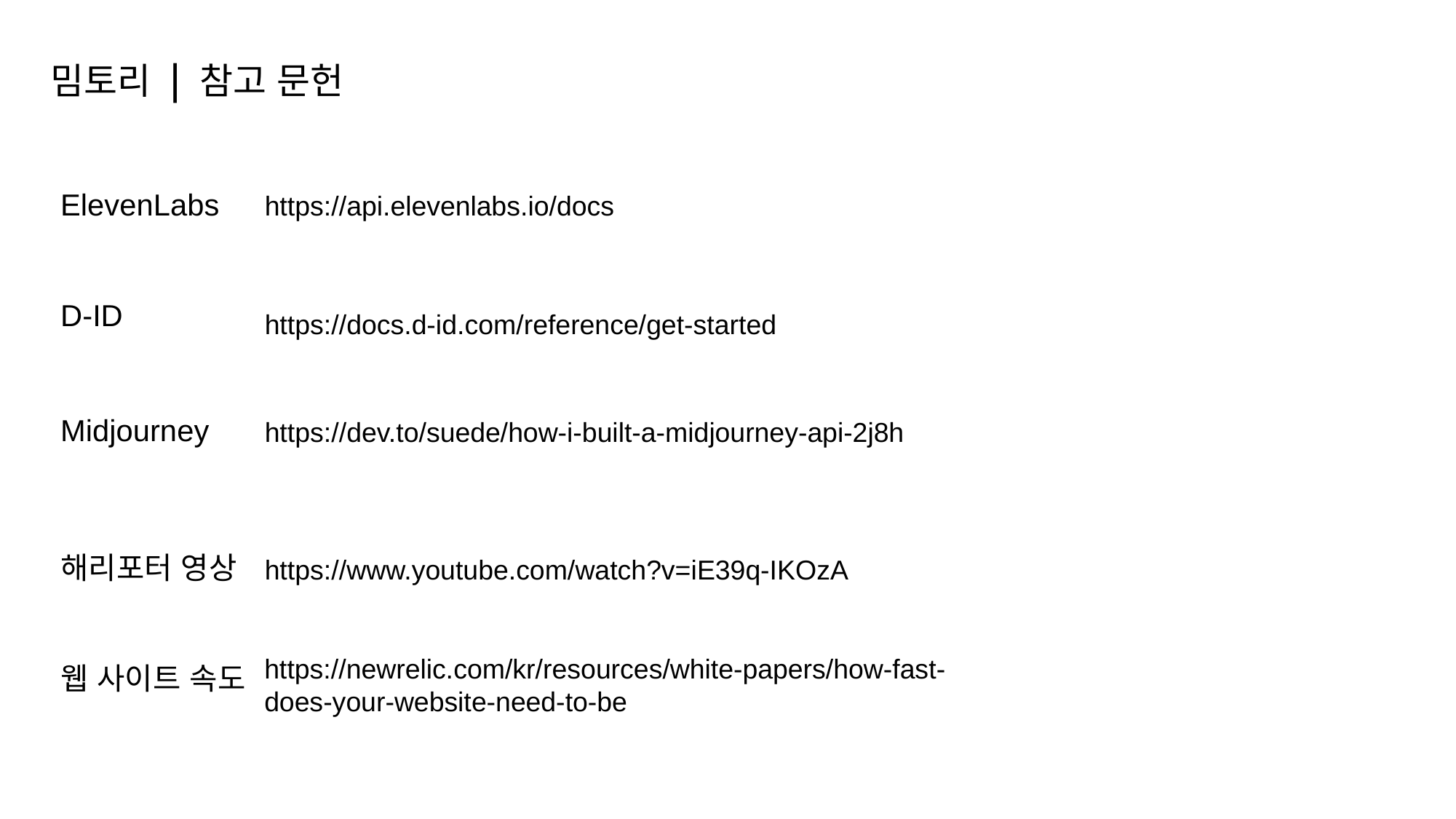

밈토리 | 참고 문헌
ElevenLabs
https://api.elevenlabs.io/docs
D-ID
https://docs.d-id.com/reference/get-started
Midjourney
https://dev.to/suede/how-i-built-a-midjourney-api-2j8h
해리포터 영상
https://www.youtube.com/watch?v=iE39q-IKOzA
https://newrelic.com/kr/resources/white-papers/how-fast-does-your-website-need-to-be
웹 사이트 속도